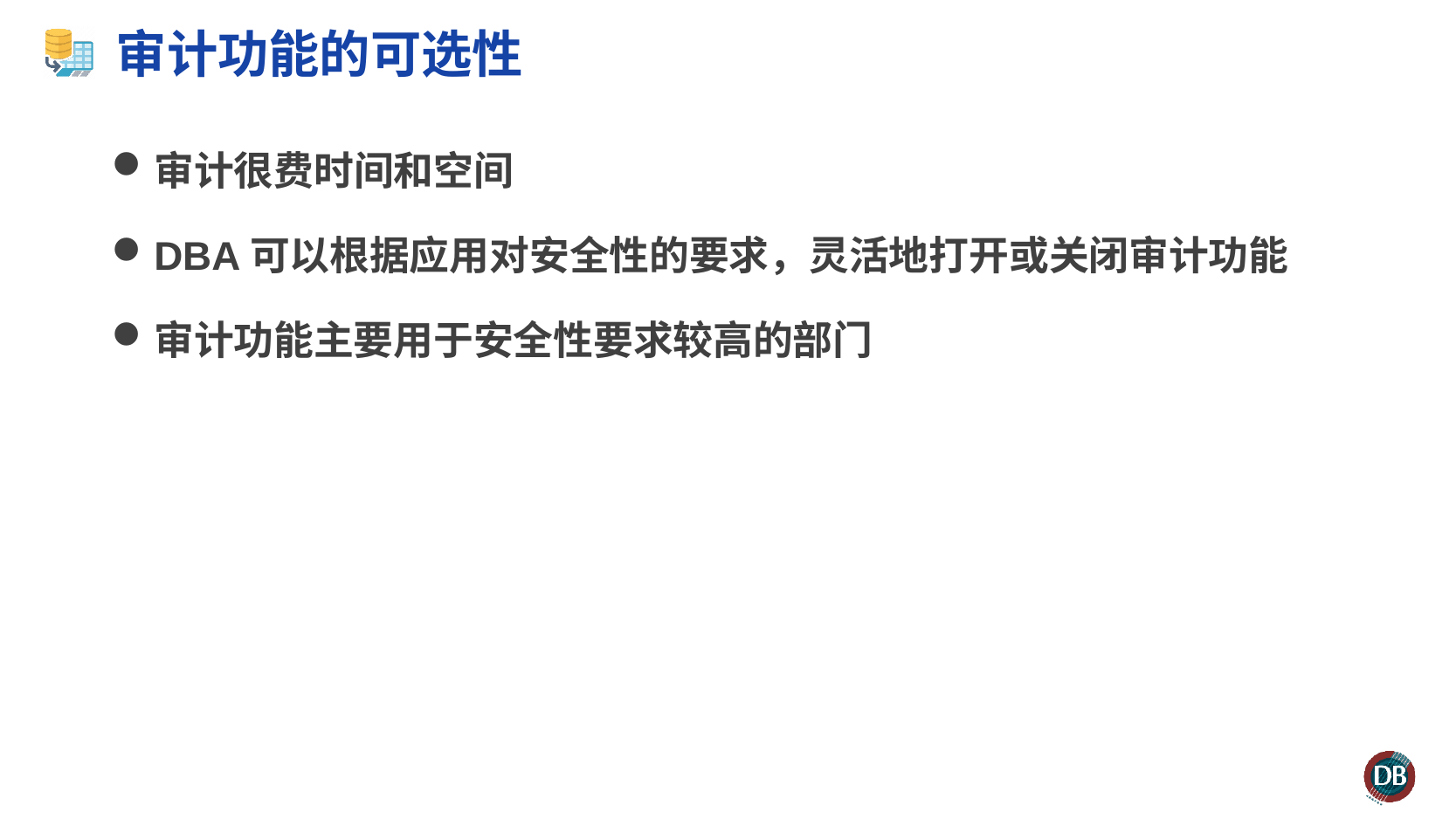

# 审计功能的可选性
审计很费时间和空间
DBA可以根据应用对安全性的要求，灵活地打开或关闭审计功能
审计功能主要用于安全性要求较高的部门